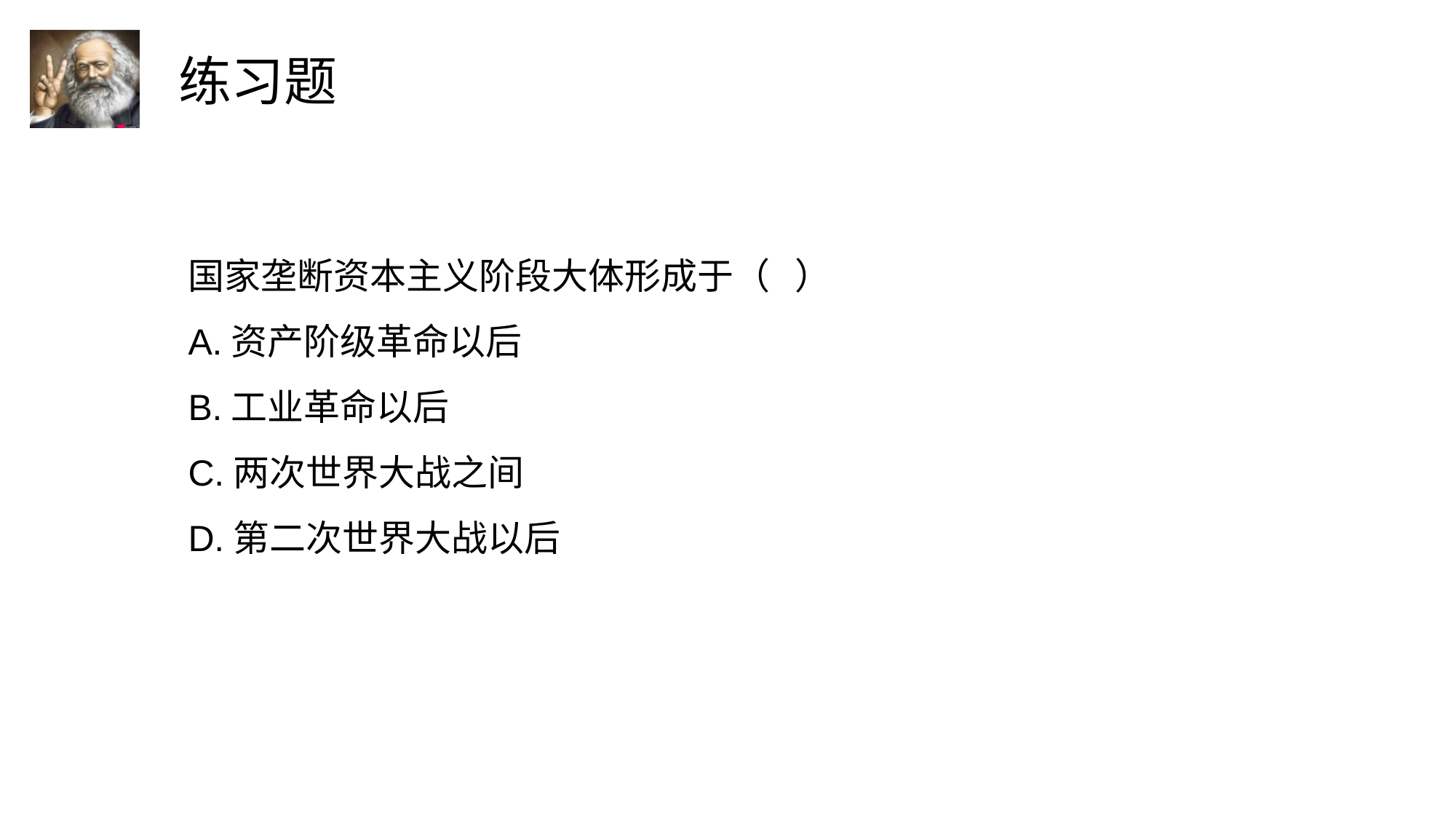

国家垄断资本主义阶段大体形成于（   ）
A.资产阶级革命以后
B.工业革命以后
C.两次世界大战之间
D.第二次世界大战以后